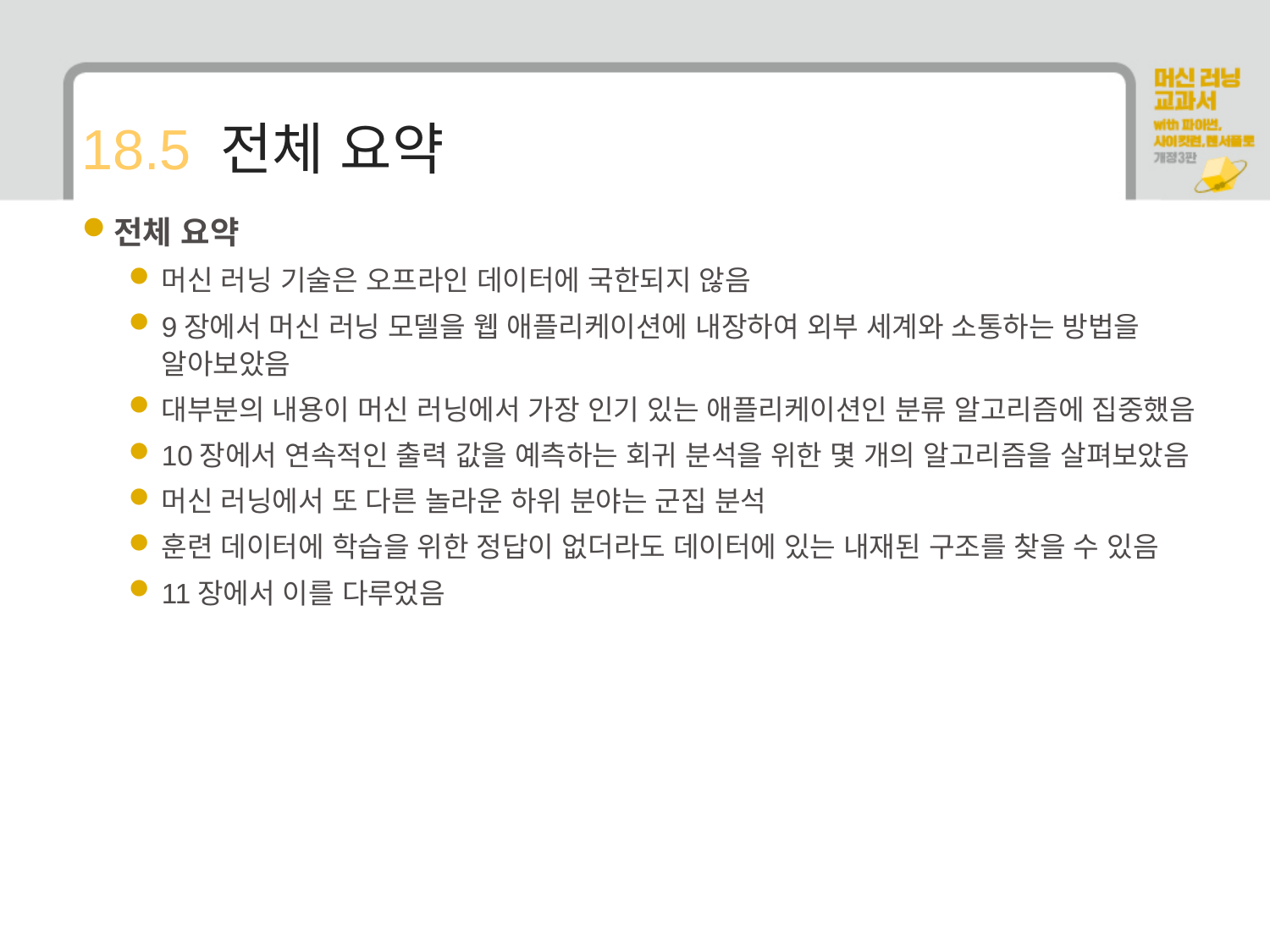

# 18.5 전체 요약
전체 요약
머신 러닝 기술은 오프라인 데이터에 국한되지 않음
9장에서 머신 러닝 모델을 웹 애플리케이션에 내장하여 외부 세계와 소통하는 방법을 알아보았음
대부분의 내용이 머신 러닝에서 가장 인기 있는 애플리케이션인 분류 알고리즘에 집중했음
10장에서 연속적인 출력 값을 예측하는 회귀 분석을 위한 몇 개의 알고리즘을 살펴보았음
머신 러닝에서 또 다른 놀라운 하위 분야는 군집 분석
훈련 데이터에 학습을 위한 정답이 없더라도 데이터에 있는 내재된 구조를 찾을 수 있음
11장에서 이를 다루었음